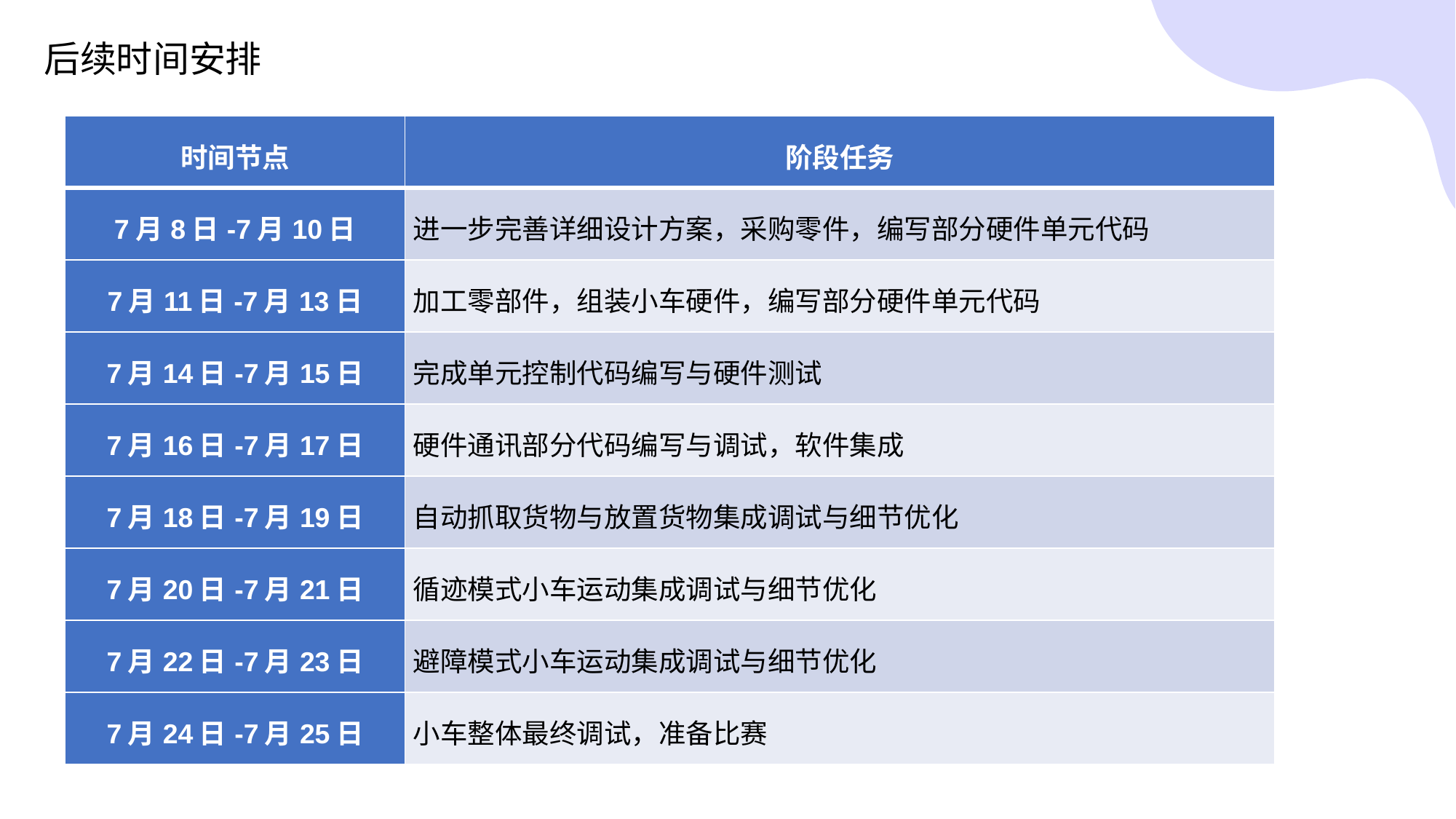

后续时间安排
| 时间节点 | 阶段任务 |
| --- | --- |
| 7月8日-7月10日 | 进一步完善详细设计方案，采购零件，编写部分硬件单元代码 |
| 7月11日-7月13日 | 加工零部件，组装小车硬件，编写部分硬件单元代码 |
| 7月14日-7月15日 | 完成单元控制代码编写与硬件测试 |
| 7月16日-7月17日 | 硬件通讯部分代码编写与调试，软件集成 |
| 7月18日-7月19日 | 自动抓取货物与放置货物集成调试与细节优化 |
| 7月20日-7月21日 | 循迹模式小车运动集成调试与细节优化 |
| 7月22日-7月23日 | 避障模式小车运动集成调试与细节优化 |
| 7月24日-7月25日 | 小车整体最终调试，准备比赛 |